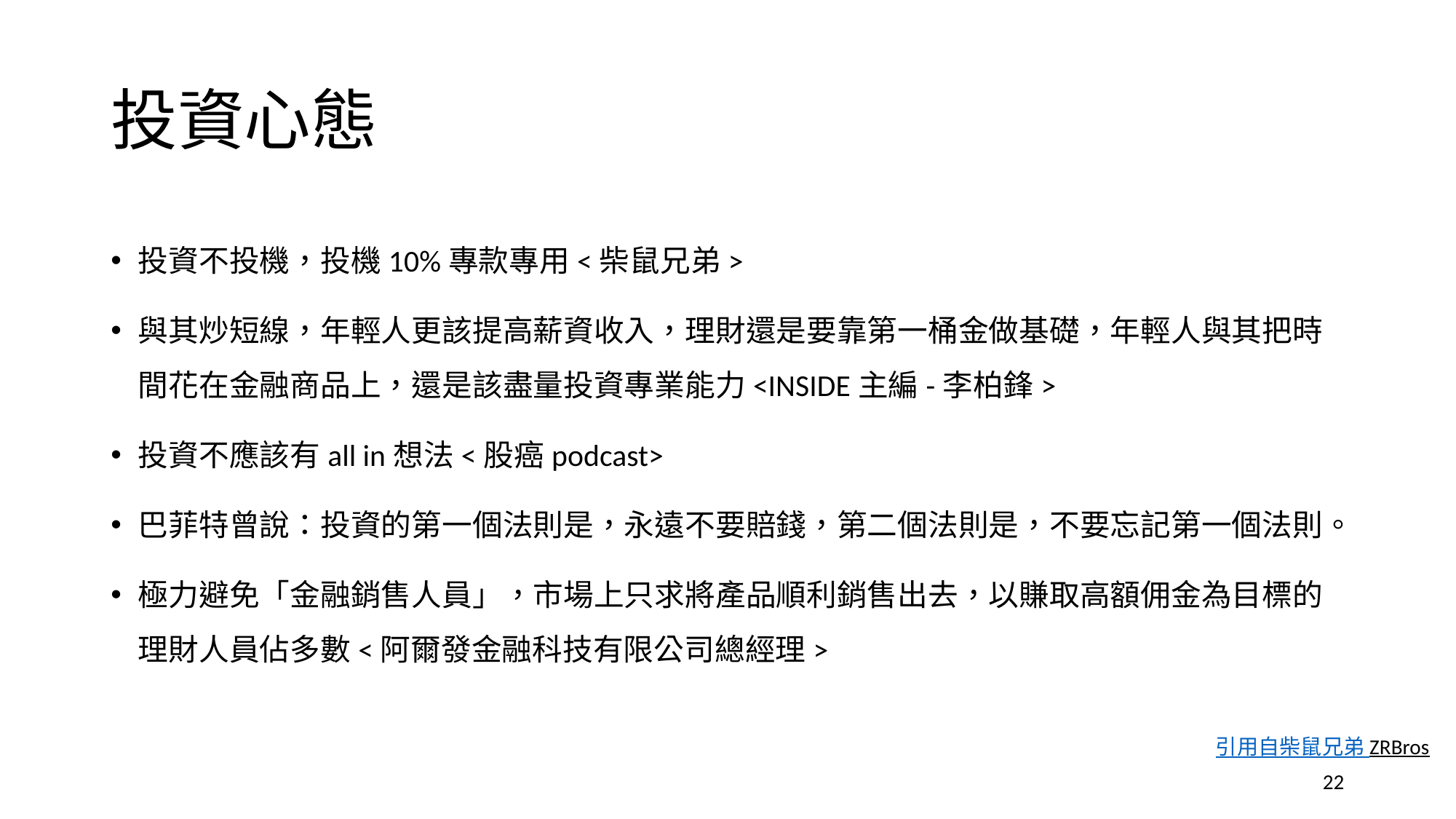

# 投資心態
投資不投機，投機10%專款專用<柴鼠兄弟>
與其炒短線，年輕人更該提高薪資收入，理財還是要靠第一桶金做基礎，年輕人與其把時間花在金融商品上，還是該盡量投資專業能力<INSIDE主編-李柏鋒>
投資不應該有all in想法<股癌podcast>
巴菲特曾說：投資的第一個法則是，永遠不要賠錢，第二個法則是，不要忘記第一個法則。
極力避免「金融銷售人員」，市場上只求將產品順利銷售出去，以賺取高額佣金為目標的理財人員佔多數<阿爾發金融科技有限公司總經理>
22